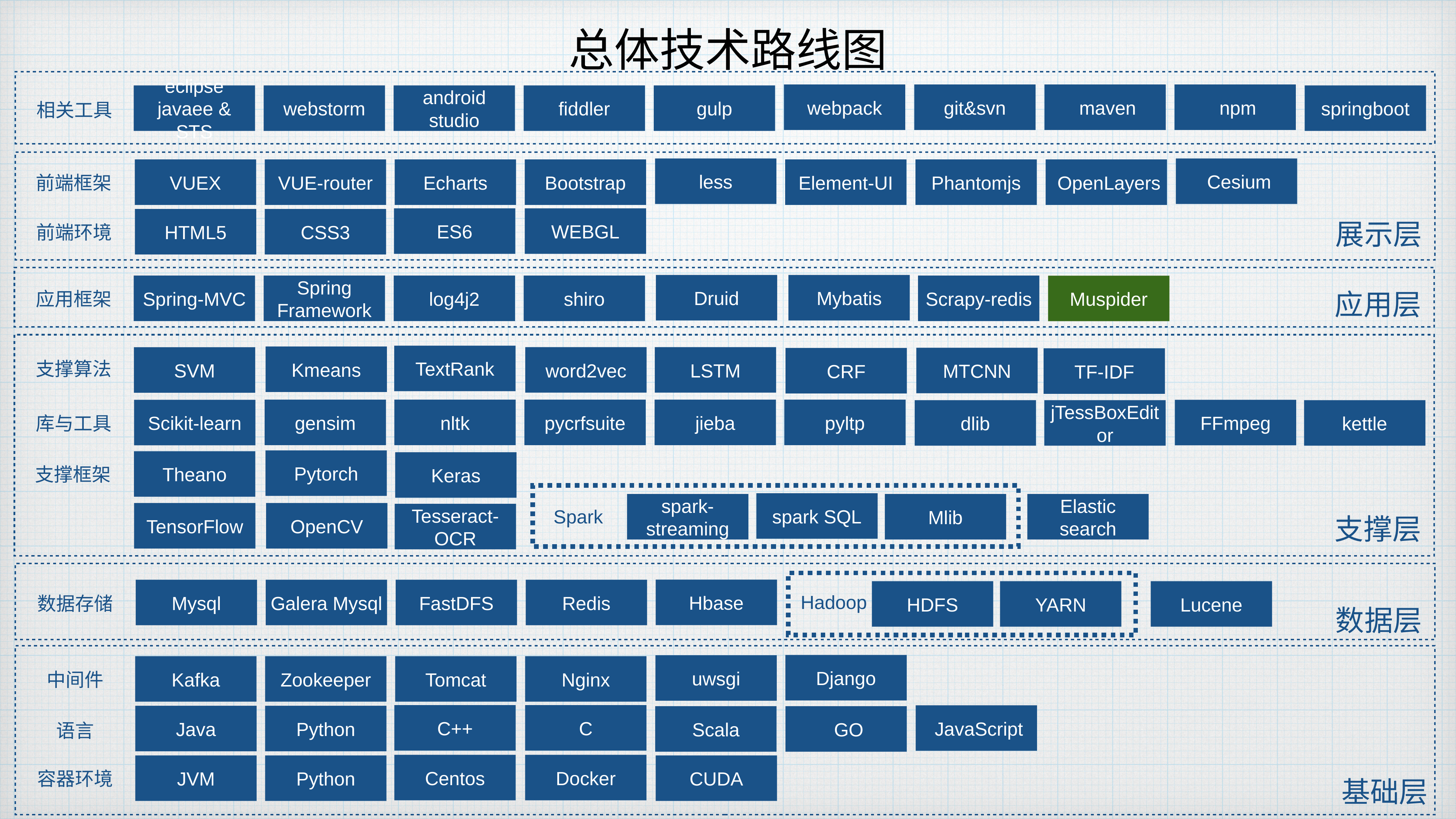

# 总体技术路线图

webpack
git&svn
 maven
 npm
eclipse javaee & STS
webstorm
android studio
fiddler
gulp
springboot
相关工具

less
 Cesium
VUEX
VUE-router
Echarts
Bootstrap
Element-UI
Phantomjs
 OpenLayers
前端框架
ES6
WEBGL
HTML5
CSS3
展示层
前端环境

Druid
Mybatis
Spring-MVC
Spring Framework
log4j2
shiro
Scrapy-redis
Muspider
应用框架
应用层

TextRank
Kmeans
word2vec
LSTM
SVM
MTCNN
CRF
TF-IDF
支撑算法
gensim
nltk
pycrfsuite
jieba
pyltp
Scikit-learn
FFmpeg
dlib
jTessBoxEditor
kettle
库与工具
Pytorch
Theano
Keras
支撑框架

Spark
spark SQL
spark-streaming
Mlib
Elastic
search
TensorFlow
OpenCV
Tesseract-OCR
支撑层

Hadoop
Hbase
Mysql
Galera Mysql
FastDFS
Redis
HDFS
YARN
Lucene
数据存储
数据层

Django
uwsgi
Kafka
Zookeeper
Tomcat
Nginx
中间件
C++
C
 JavaScript
Java
Python
Scala
 GO
语言
Centos
Docker
JVM
Python
CUDA
容器环境
基础层